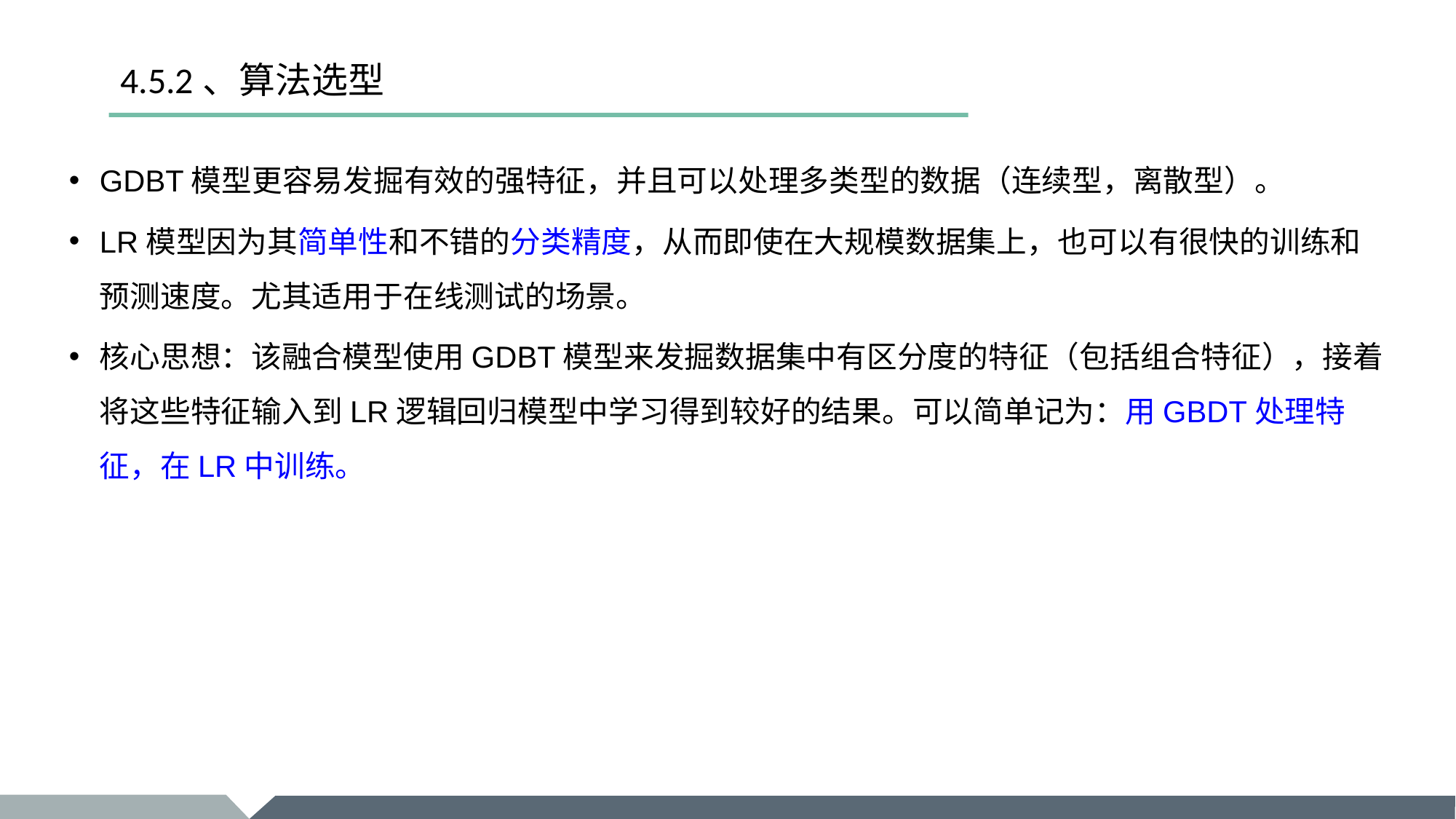

# 4.5.2、算法选型
GDBT模型更容易发掘有效的强特征，并且可以处理多类型的数据（连续型，离散型）。
LR模型因为其简单性和不错的分类精度，从而即使在大规模数据集上，也可以有很快的训练和预测速度。尤其适用于在线测试的场景。
核心思想：该融合模型使用GDBT模型来发掘数据集中有区分度的特征（包括组合特征），接着将这些特征输入到LR逻辑回归模型中学习得到较好的结果。可以简单记为：用GBDT处理特征，在LR中训练。